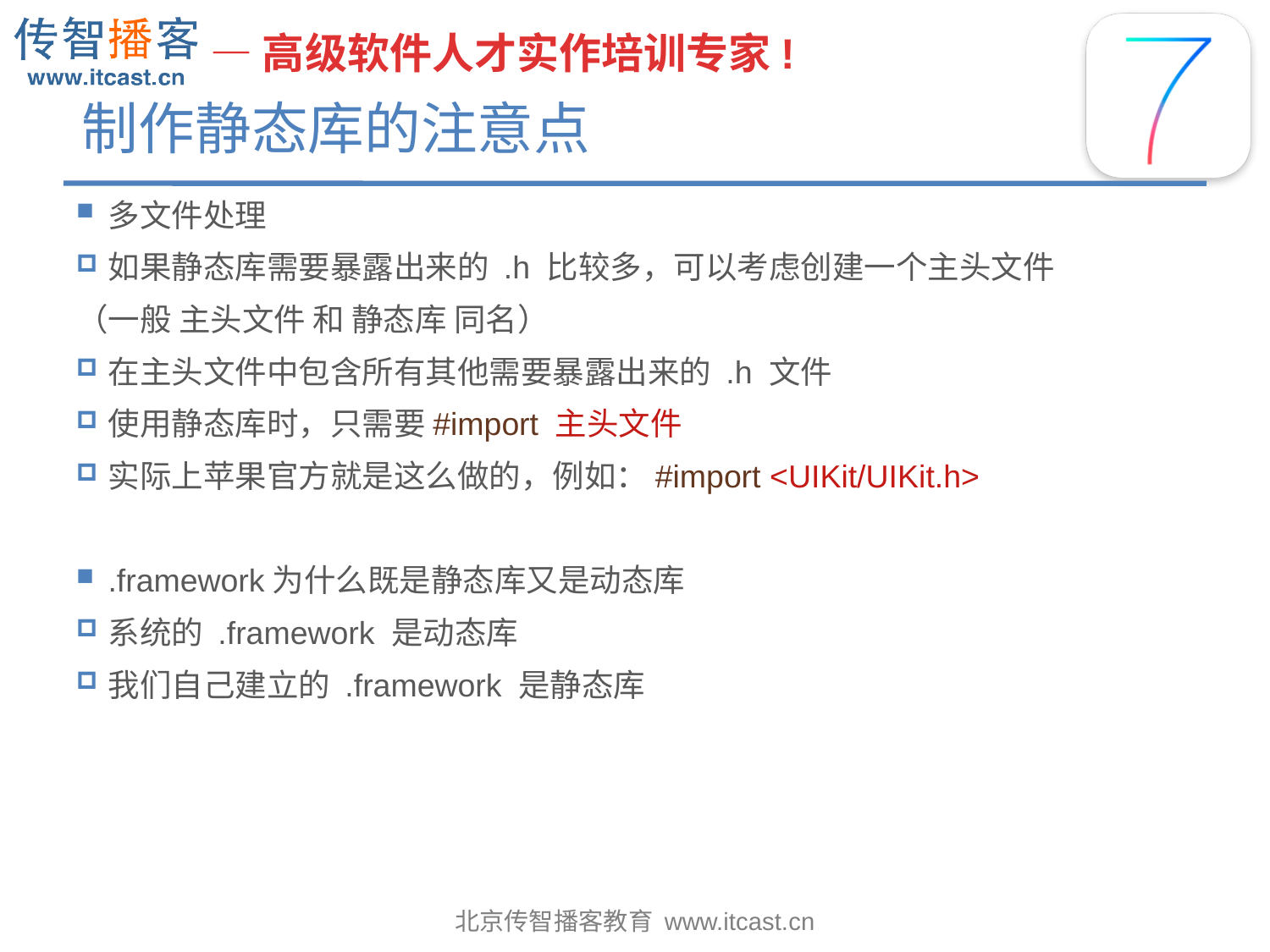

# 制作静态库的注意点
多文件处理
如果静态库需要暴露出来的 .h 比较多，可以考虑创建一个主头文件
（一般 主头文件 和 静态库 同名）
在主头文件中包含所有其他需要暴露出来的 .h 文件
使用静态库时，只需要#import 主头文件
实际上苹果官方就是这么做的，例如：#import <UIKit/UIKit.h>

.framework为什么既是静态库又是动态库
系统的 .framework 是动态库
我们自己建立的 .framework 是静态库